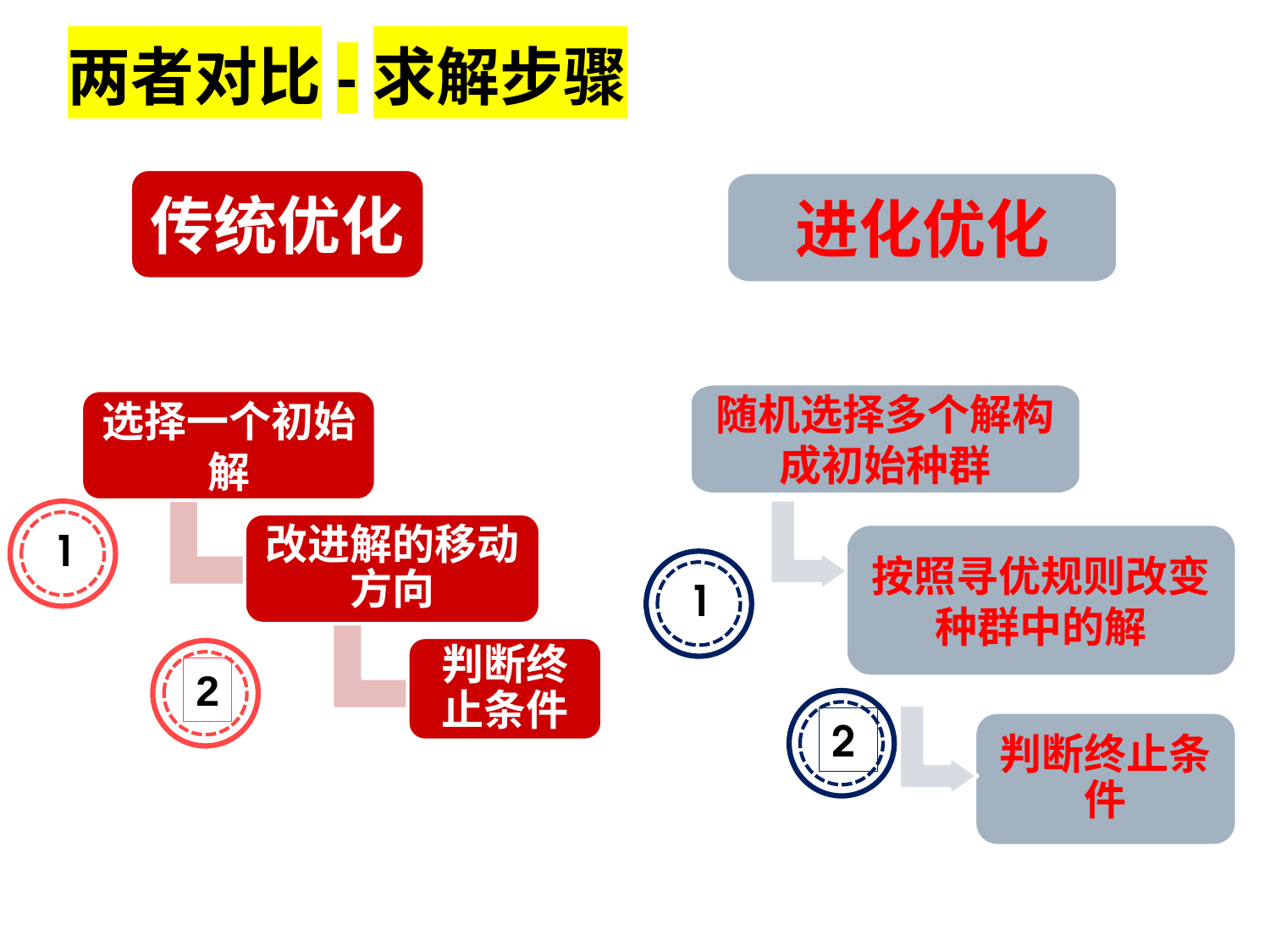

两者对比-求解步骤
传统优化
进化优化
随机选择多个解构成初始种群

按照寻优规则改变种群中的解

1

2

判断终止条件
选择一个初始解

改进解的移动方向

判断终止条件

1

2